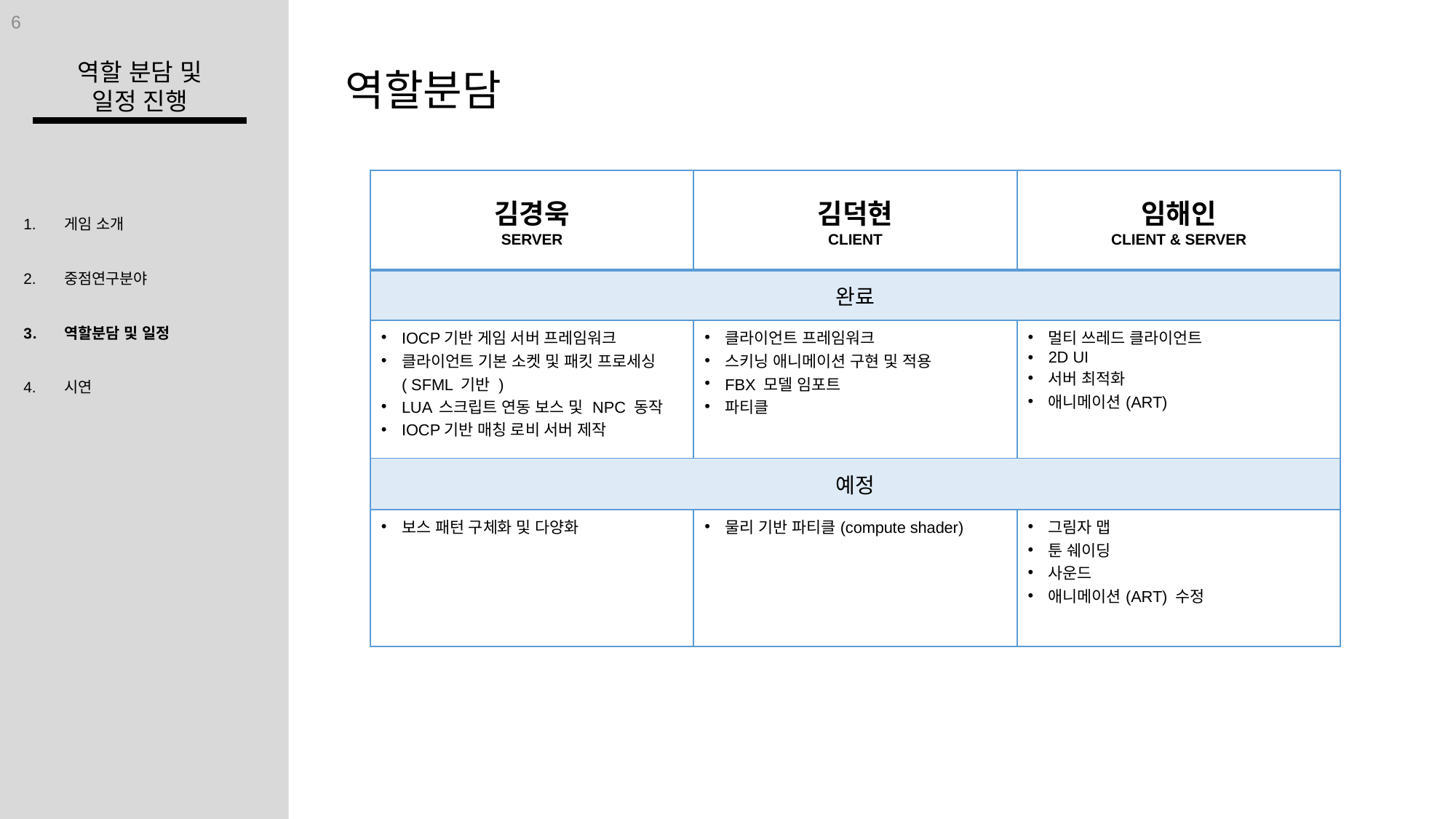

6

역할 분담 및
일정 진행
역할분담
| 김경욱 SERVER | 김덕현 CLIENT | 임해인 CLIENT & SERVER |
| --- | --- | --- |
| 완료 |  |  |
| IOCP기반 게임 서버 프레임워크 클라이언트 기본 소켓 및 패킷 프로세싱 ( SFML 기반 ) LUA 스크립트 연동 보스 및 NPC 동작 IOCP기반 매칭 로비 서버 제작 | 클라이언트 프레임워크 스키닝 애니메이션 구현 및 적용 FBX 모델 임포트 파티클 | 멀티 쓰레드 클라이언트 2D UI 서버 최적화 애니메이션(ART) |
| 예정 |  |  |
| 보스 패턴 구체화 및 다양화 | 물리 기반 파티클(compute shader) | 그림자 맵 툰 쉐이딩 사운드 애니메이션(ART) 수정 |
게임 소개
중점연구분야
역할분담 및 일정
시연